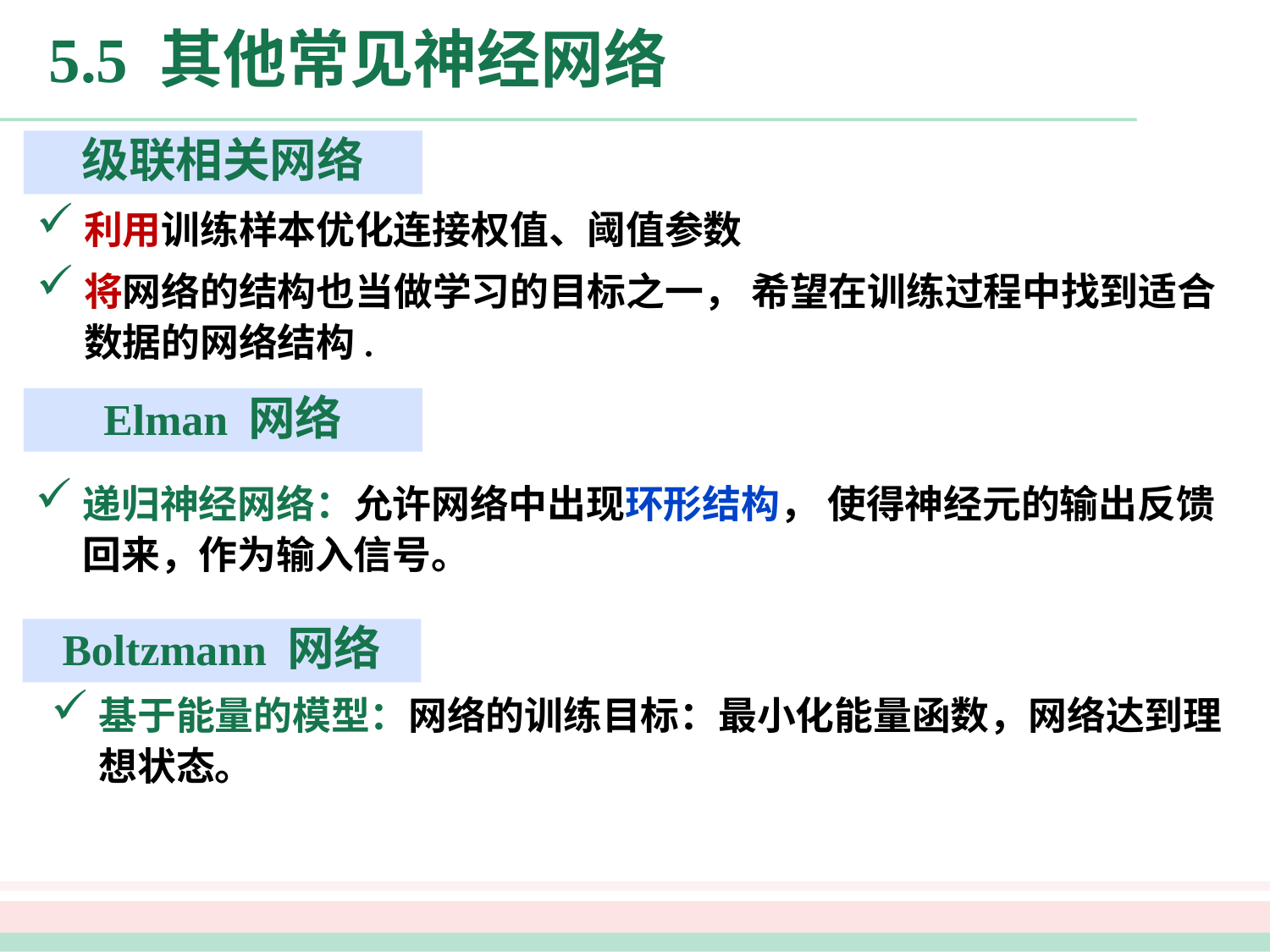

# 5.5 其他常见神经网络
级联相关网络
利用训练样本优化连接权值、阈值参数
将网络的结构也当做学习的目标之一， 希望在训练过程中找到适合数据的网络结构.
Elman 网络
递归神经网络：允许网络中出现环形结构， 使得神经元的输出反馈  回来，作为输入信号。
Boltzmann 网络
基于能量的模型：网络的训练目标：最小化能量函数，网络达到理想状态。